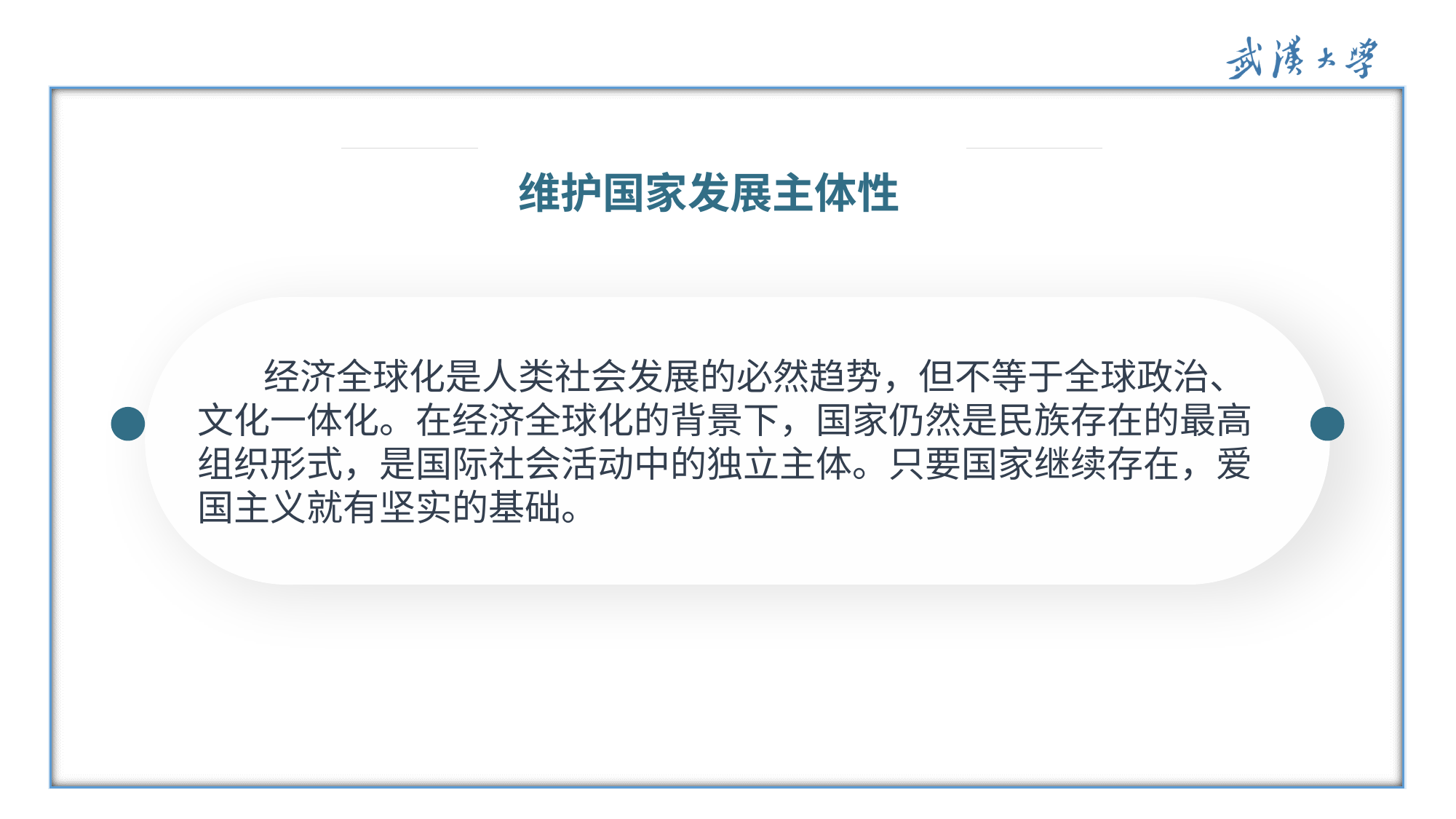

维护国家发展主体性
       经济全球化是人类社会发展的必然趋势，但不等于全球政治、文化一体化。在经济全球化的背景下，国家仍然是民族存在的最高组织形式，是国际社会活动中的独立主体。只要国家继续存在，爱国主义就有坚实的基础。